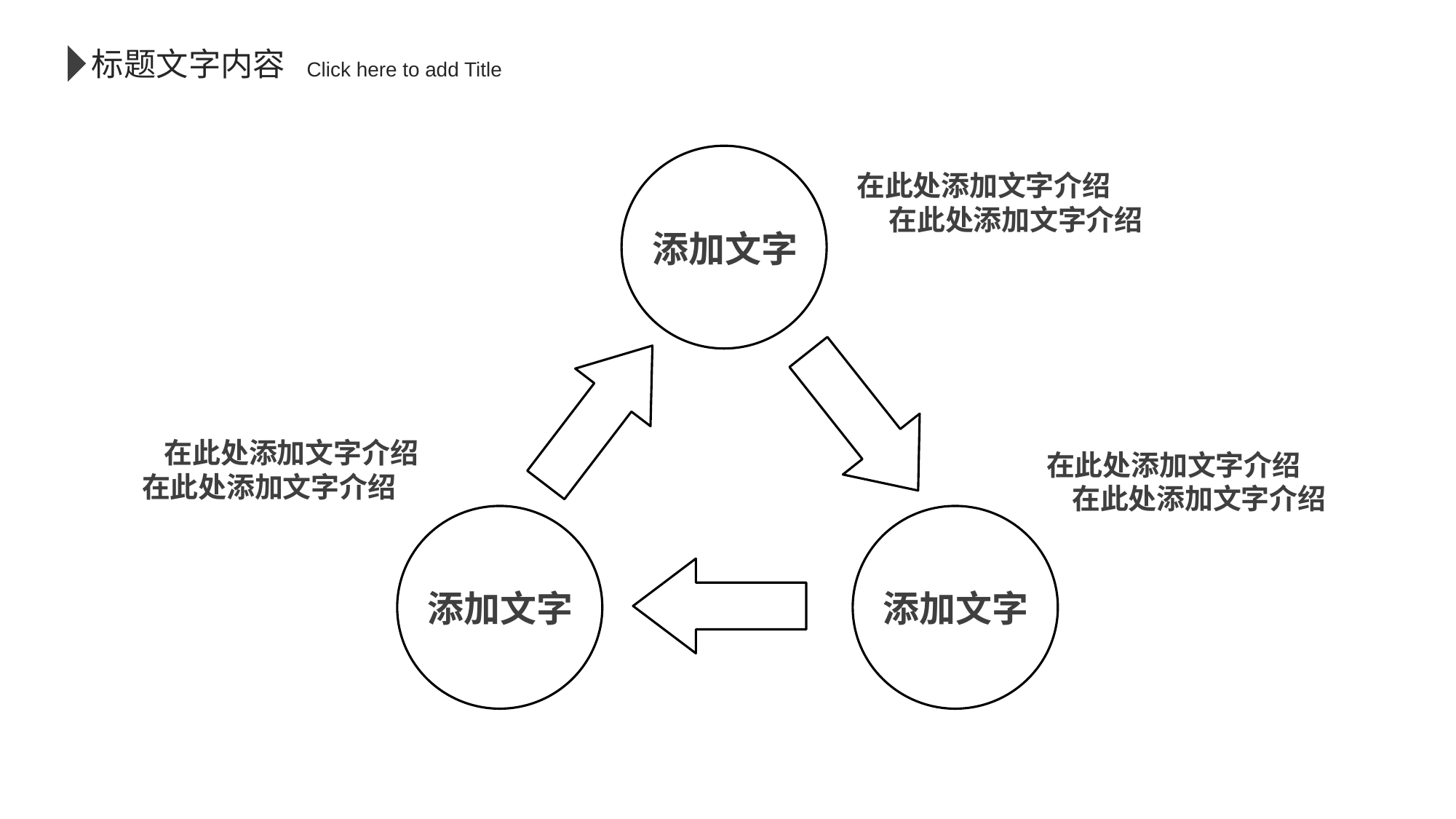

标题文字内容
  Click here to add Title

添加文字
在此处添加文字介绍
    在此处添加文字介绍

      在此处添加文字介绍
在此处添加文字介绍

在此处添加文字介绍
       在此处添加文字介绍

添加文字

添加文字